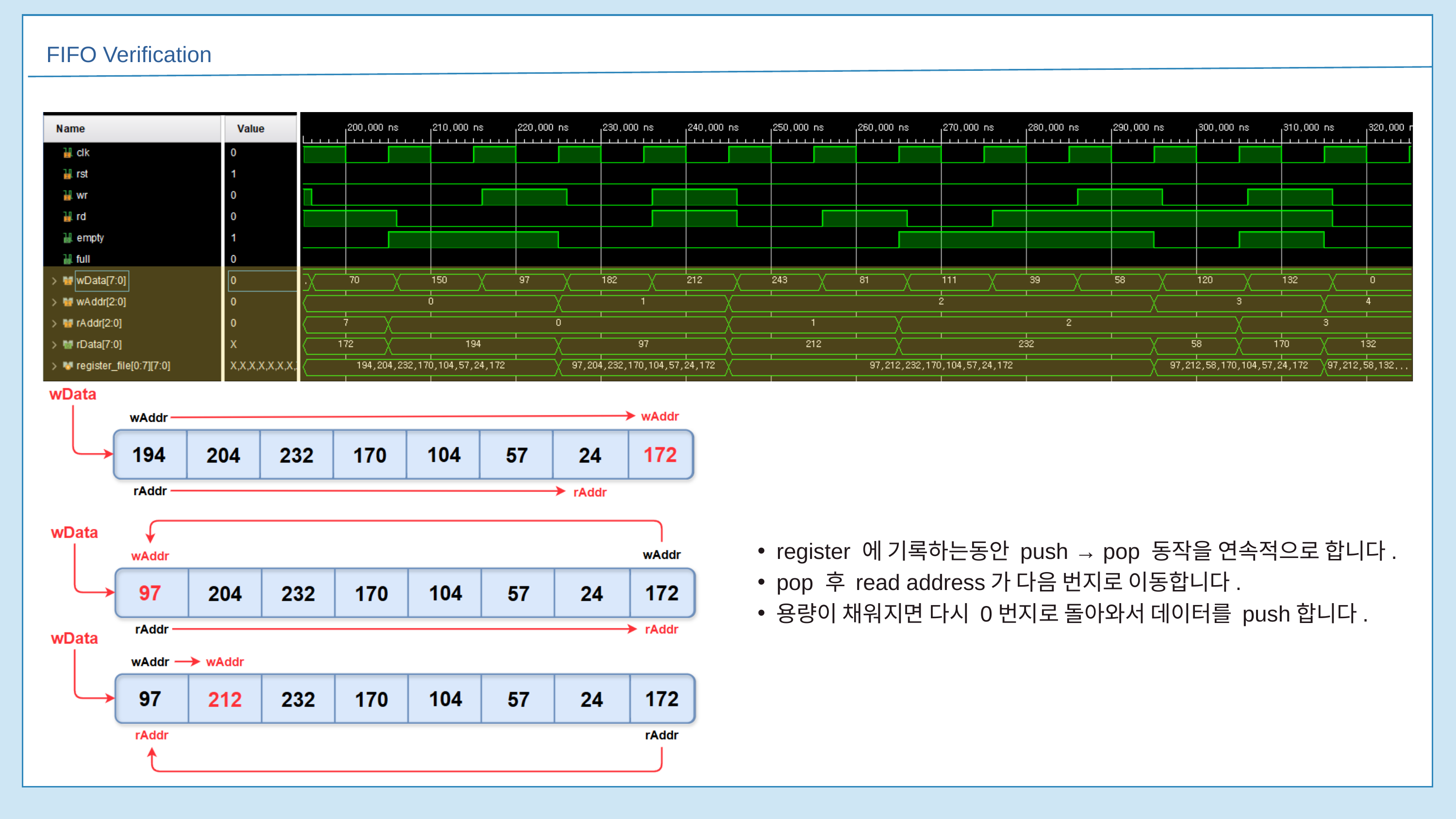

FIFO Verification

register 에 기록하는동안 push → pop 동작을 연속적으로 합니다.
pop 후 read address가 다음 번지로 이동합니다.
용량이 채워지면 다시 0번지로 돌아와서 데이터를 push합니다.